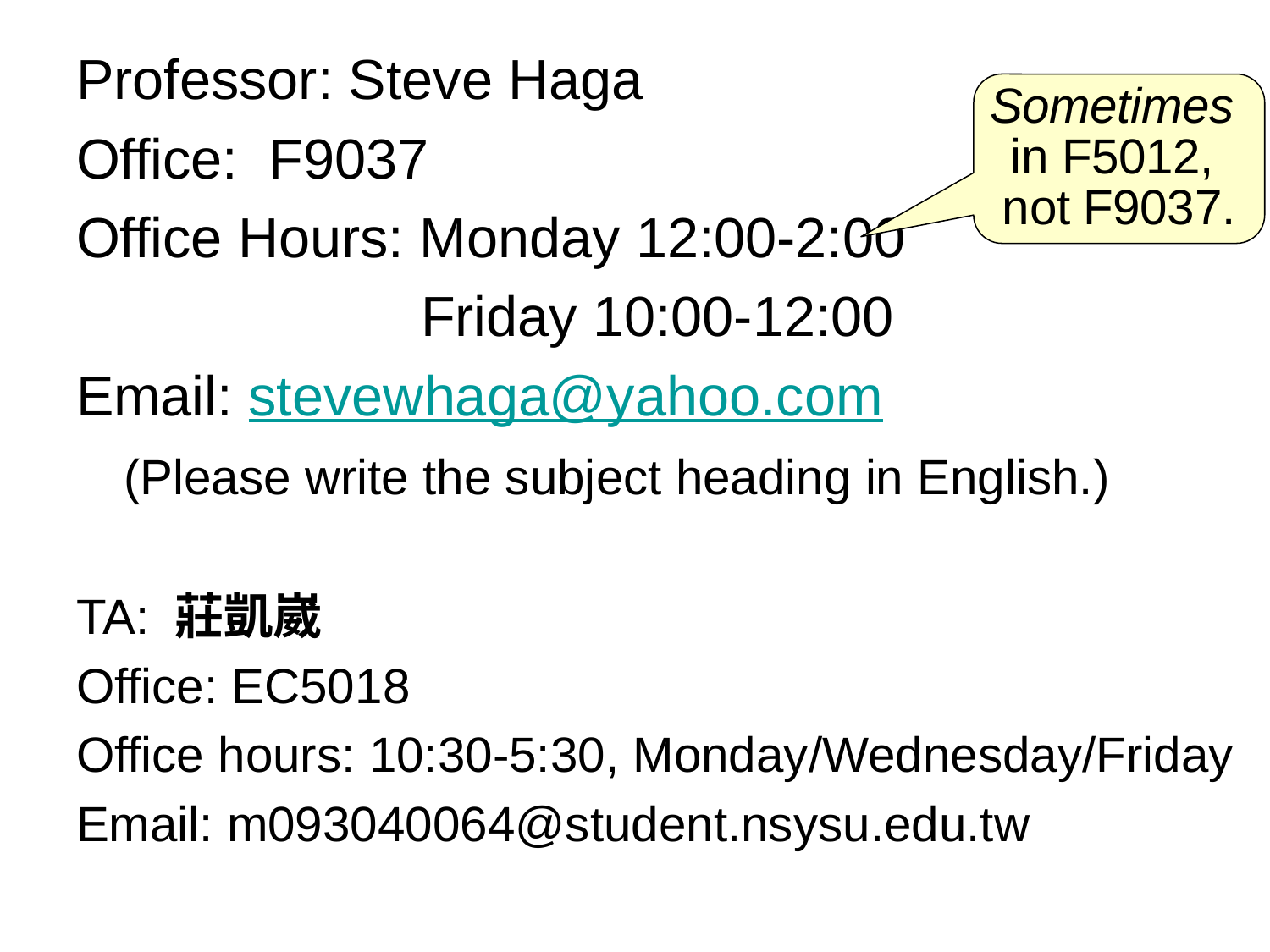

Professor: Steve Haga
Office:  F9037
Office Hours: Monday 12:00-2:00
                      Friday 10:00-12:00
Email: stevewhaga@yahoo.com
	(Please write the subject heading in English.)

TA: 莊凱崴
Office: EC5018
Office hours: 10:30-5:30, Monday/Wednesday/Friday
Email: m093040064@student.nsysu.edu.tw
Sometimes
in F5012,
not F9037.